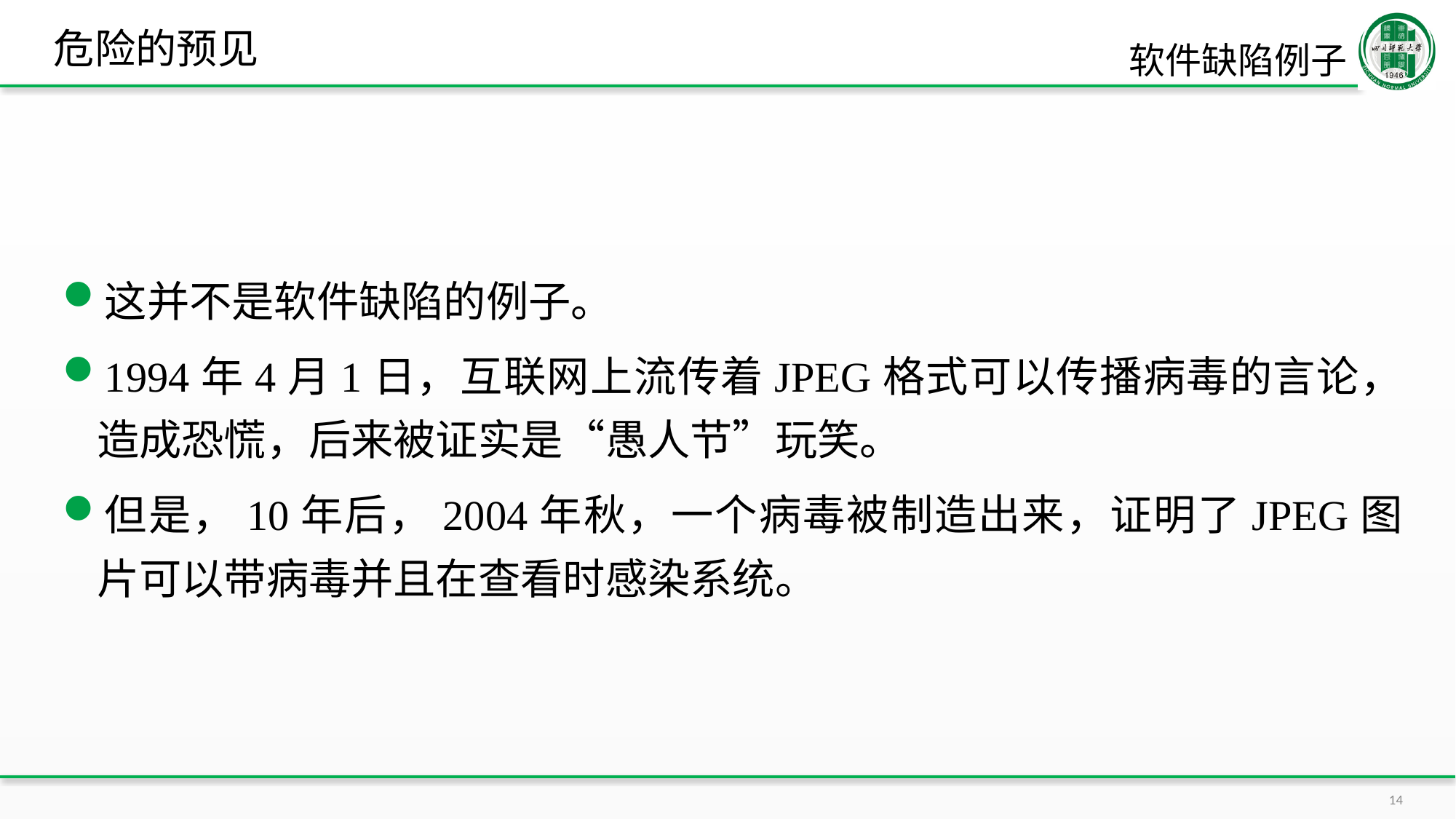

# 危险的预见
软件缺陷例子
这并不是软件缺陷的例子。
1994年4月1日，互联网上流传着JPEG格式可以传播病毒的言论，造成恐慌，后来被证实是“愚人节”玩笑。
但是，10年后，2004年秋，一个病毒被制造出来，证明了JPEG图片可以带病毒并且在查看时感染系统。
14